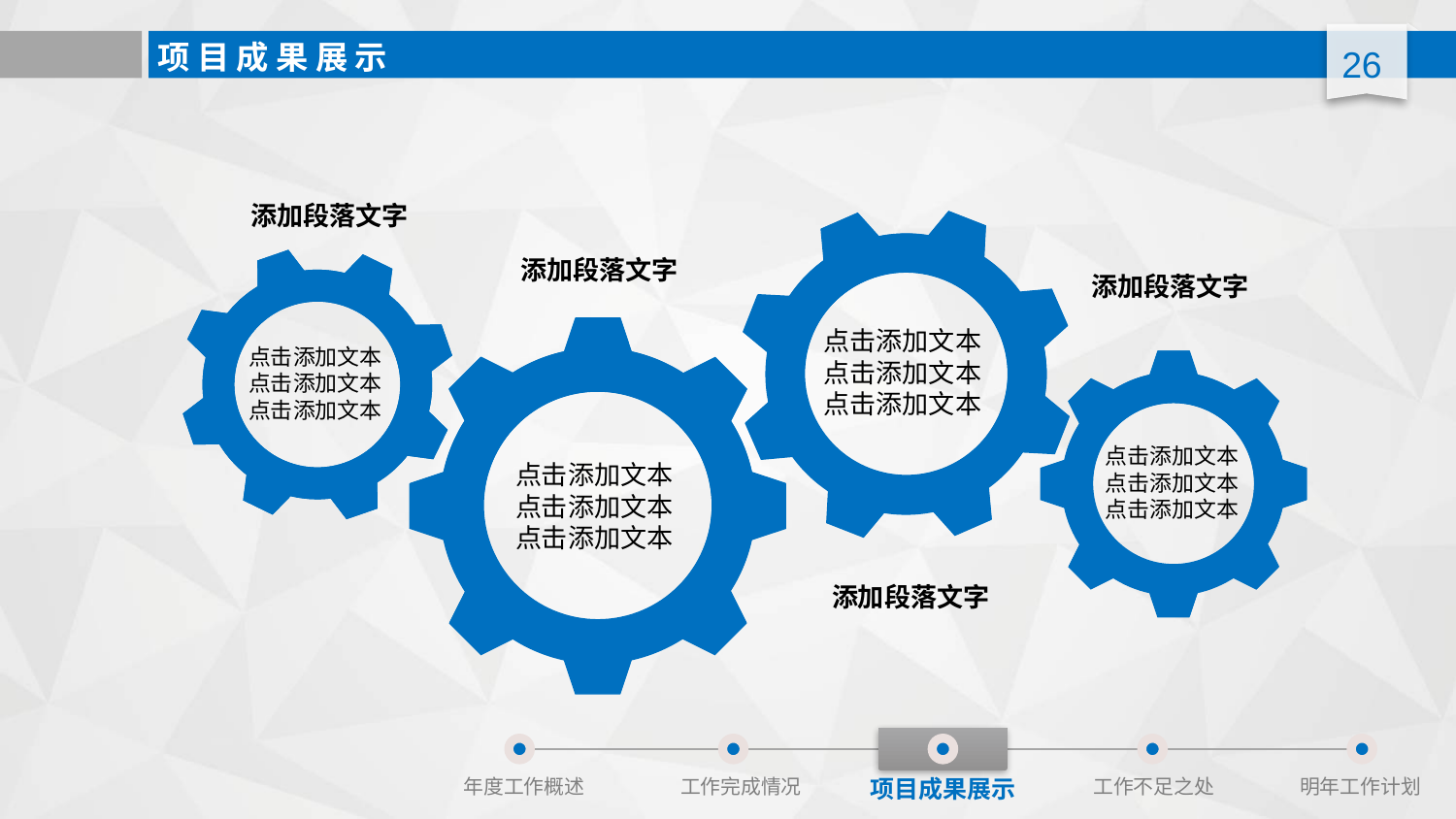

项 目 成 果 展 示
添加段落文字

添加段落文字

添加段落文字
点击添加文本
点击添加文本
点击添加文本
点击添加文本
点击添加文本
点击添加文本

点击添加文本
点击添加文本
点击添加文本
点击添加文本
点击添加文本
点击添加文本
添加段落文字